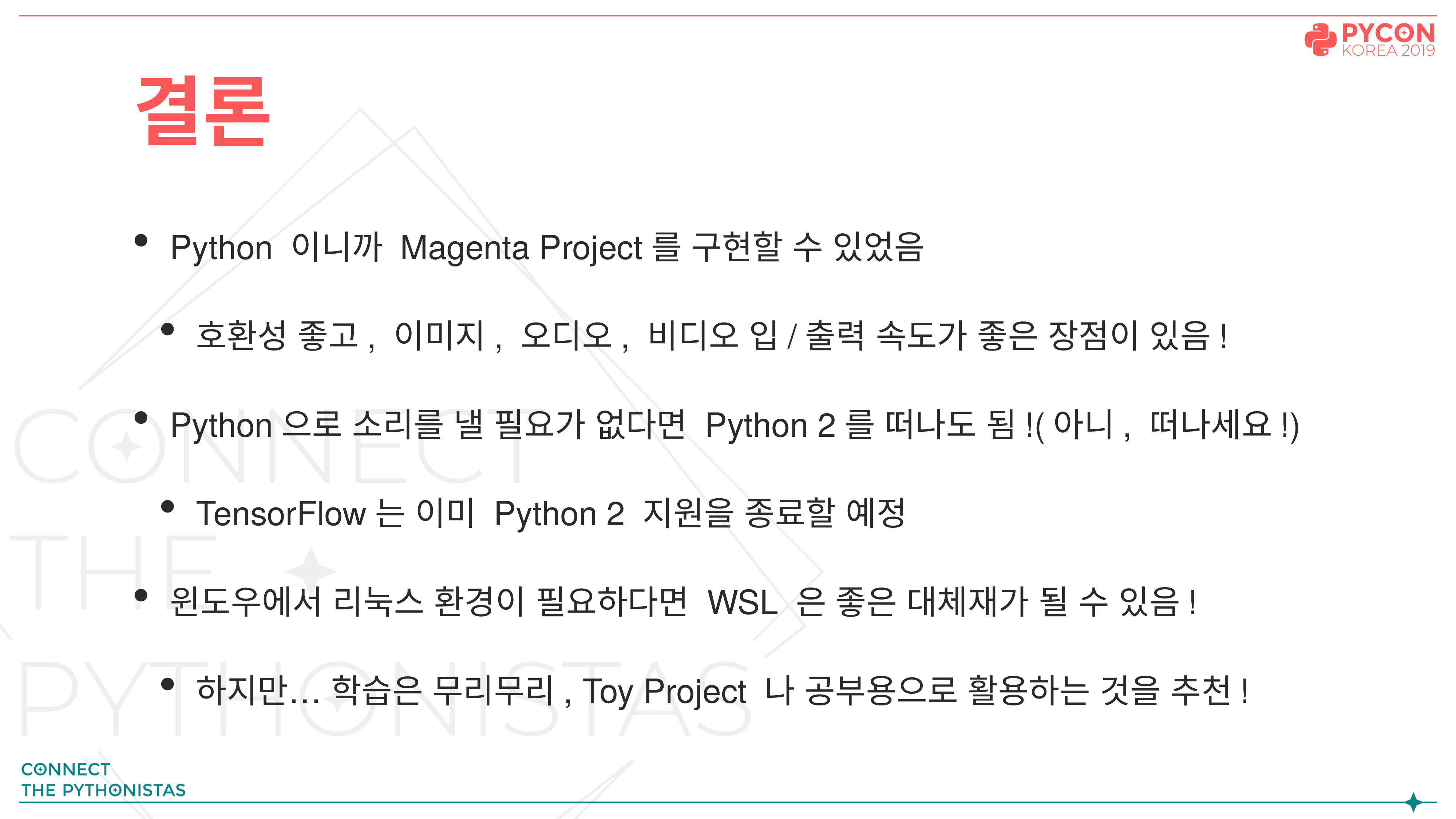

# 결론
Python 이니까 Magenta Project를 구현할 수 있었음
호환성 좋고, 이미지, 오디오, 비디오 입/출력 속도가 좋은 장점이 있음!
Python으로 소리를 낼 필요가 없다면 Python 2를 떠나도 됨!(아니, 떠나세요!)
TensorFlow는 이미 Python 2 지원을 종료할 예정
윈도우에서 리눅스 환경이 필요하다면 WSL 은 좋은 대체재가 될 수 있음!
하지만… 학습은 무리무리, Toy Project 나 공부용으로 활용하는 것을 추천!